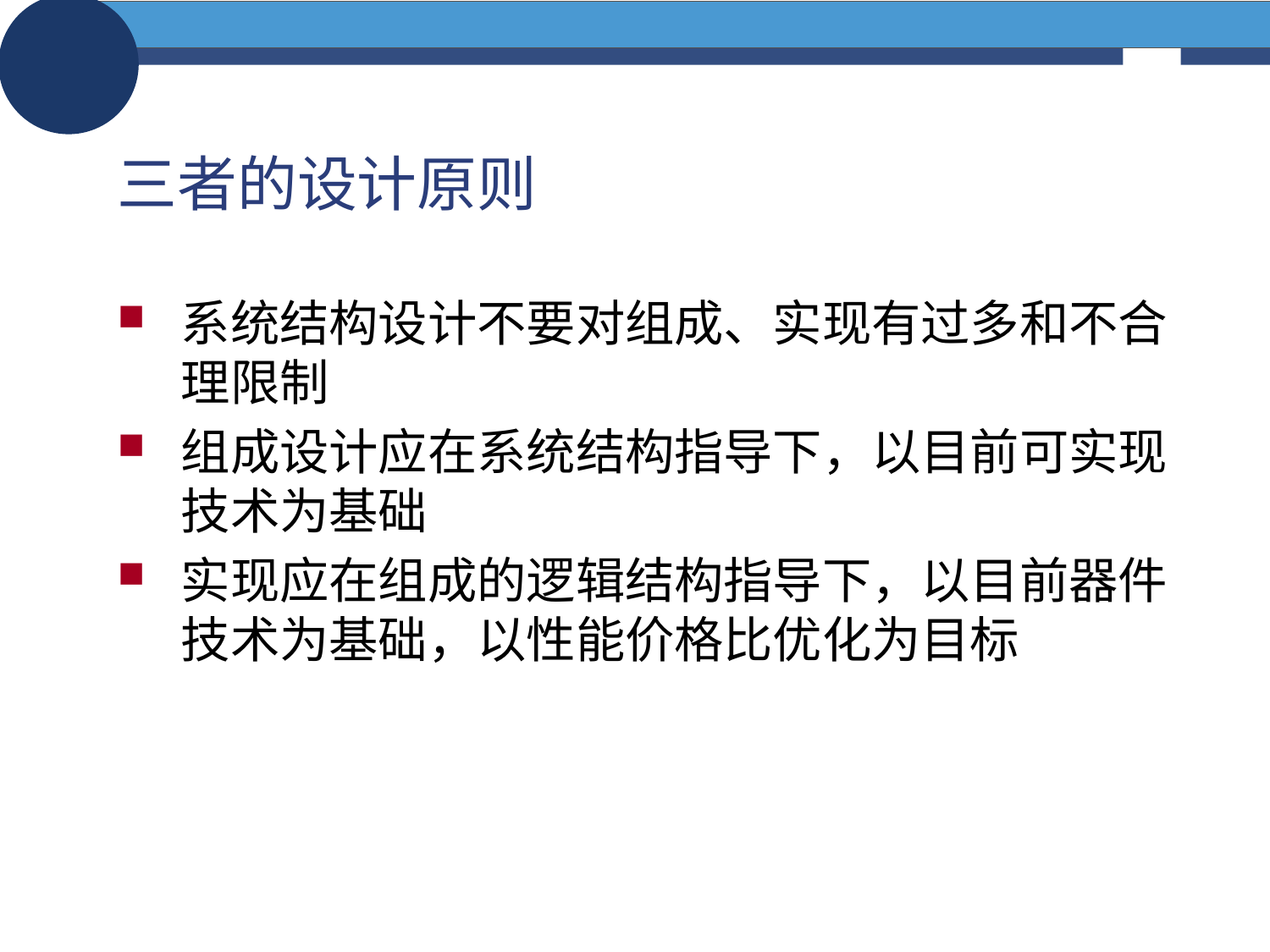

# 三者的设计原则
系统结构设计不要对组成、实现有过多和不合理限制
组成设计应在系统结构指导下，以目前可实现技术为基础
实现应在组成的逻辑结构指导下，以目前器件技术为基础，以性能价格比优化为目标